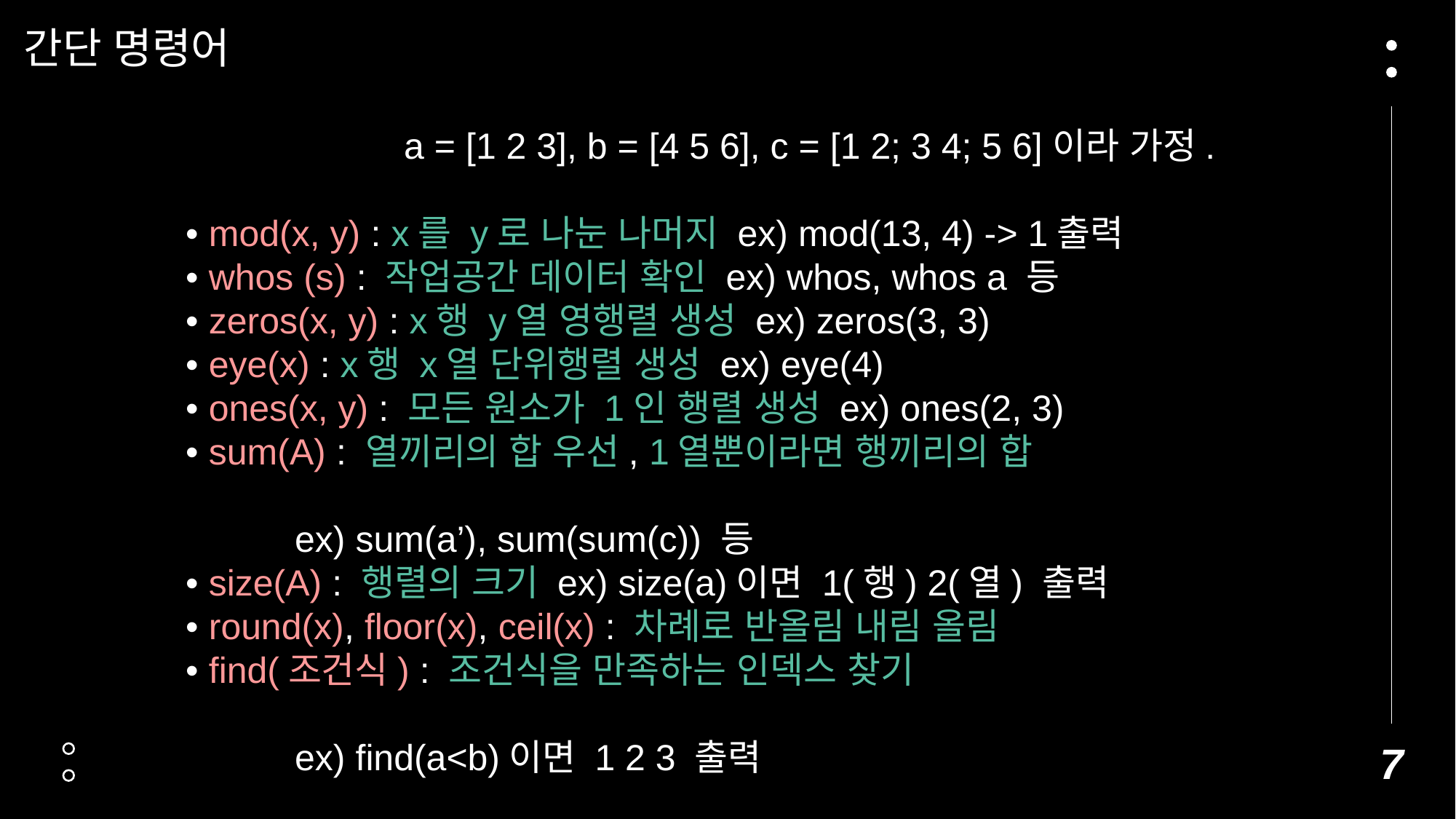

간단 명령어
		a = [1 2 3], b = [4 5 6], c = [1 2; 3 4; 5 6]이라 가정.

• mod(x, y) : x를 y로 나눈 나머지 ex) mod(13, 4) -> 1출력
• whos (s) : 작업공간 데이터 확인 ex) whos, whos a 등
• zeros(x, y) : x행 y열 영행렬 생성 ex) zeros(3, 3)
• eye(x) : x행 x열 단위행렬 생성 ex) eye(4)
• ones(x, y) : 모든 원소가 1인 행렬 생성 ex) ones(2, 3)
• sum(A) : 열끼리의 합 우선, 1열뿐이라면 행끼리의 합
										ex) sum(a’), sum(sum(c)) 등
• size(A) : 행렬의 크기 ex) size(a)이면 1(행) 2(열) 출력
• round(x), floor(x), ceil(x) : 차례로 반올림 내림 올림
• find(조건식) : 조건식을 만족하는 인덱스 찾기
										ex) find(a<b)이면 1 2 3 출력
7